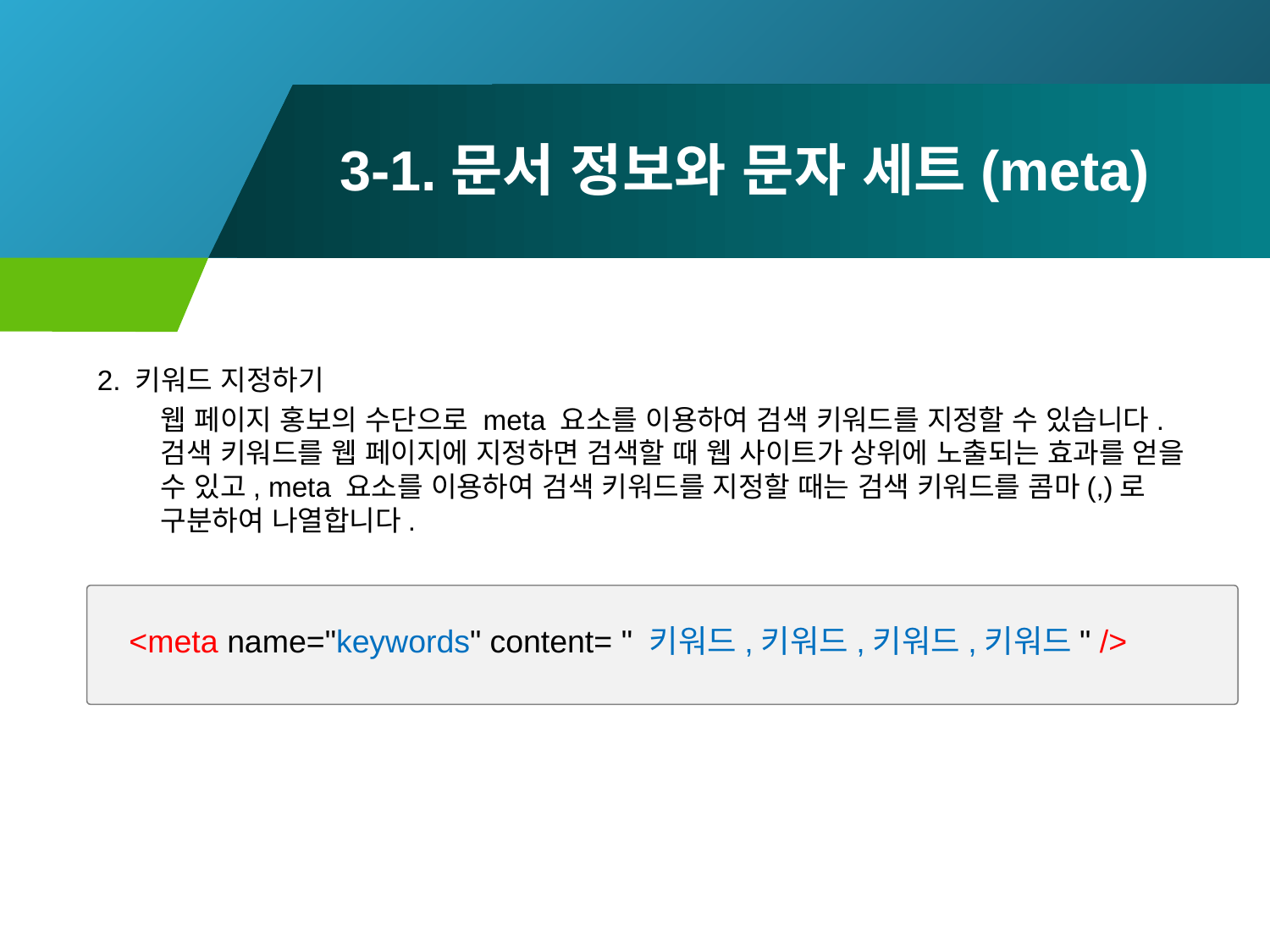

# 3-1.문서 정보와 문자 세트(meta)

2. 키워드 지정하기
웹 페이지 홍보의 수단으로 meta 요소를 이용하여 검색 키워드를 지정할 수 있습니다. 검색 키워드를 웹 페이지에 지정하면 검색할 때 웹 사이트가 상위에 노출되는 효과를 얻을 수 있고, meta 요소를 이용하여 검색 키워드를 지정할 때는 검색 키워드를 콤마(,)로 구분하여 나열합니다.

<meta name="keywords" content= " 키워드,키워드,키워드,키워드" />